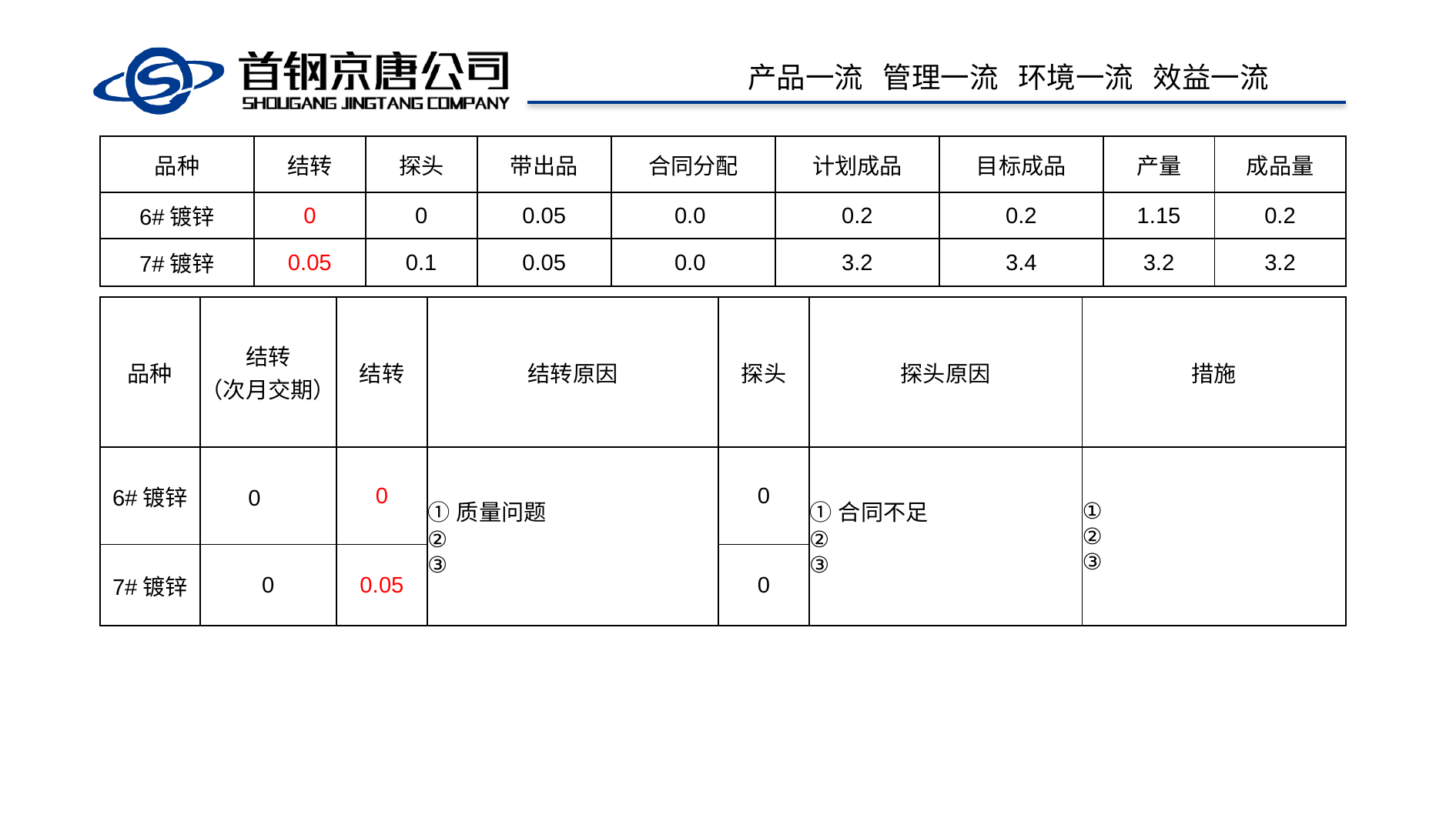

| 品种 | 结转 | 探头 | 带出品 | 合同分配 | 计划成品 | 目标成品 | 产量 | 成品量 |
| --- | --- | --- | --- | --- | --- | --- | --- | --- |
| 6#镀锌 | 0 | 0 | 0.05 | 0.0 | 0.2 | 0.2 | 1.15 | 0.2 |
| 7#镀锌 | 0.05 | 0.1 | 0.05 | 0.0 | 3.2 | 3.4 | 3.2 | 3.2 |
| 品种 | 结转 （次月交期） | 结转 | 结转原因 | 探头 | 探头原因 | 措施 |
| --- | --- | --- | --- | --- | --- | --- |
| 6#镀锌 | 0 | 0 | ①质量问题 ② ③ | 0 | ①合同不足 ② ③ | ① ② ③ |
| 7#镀锌 | 0 | 0.05 |  | 0 |  |  |